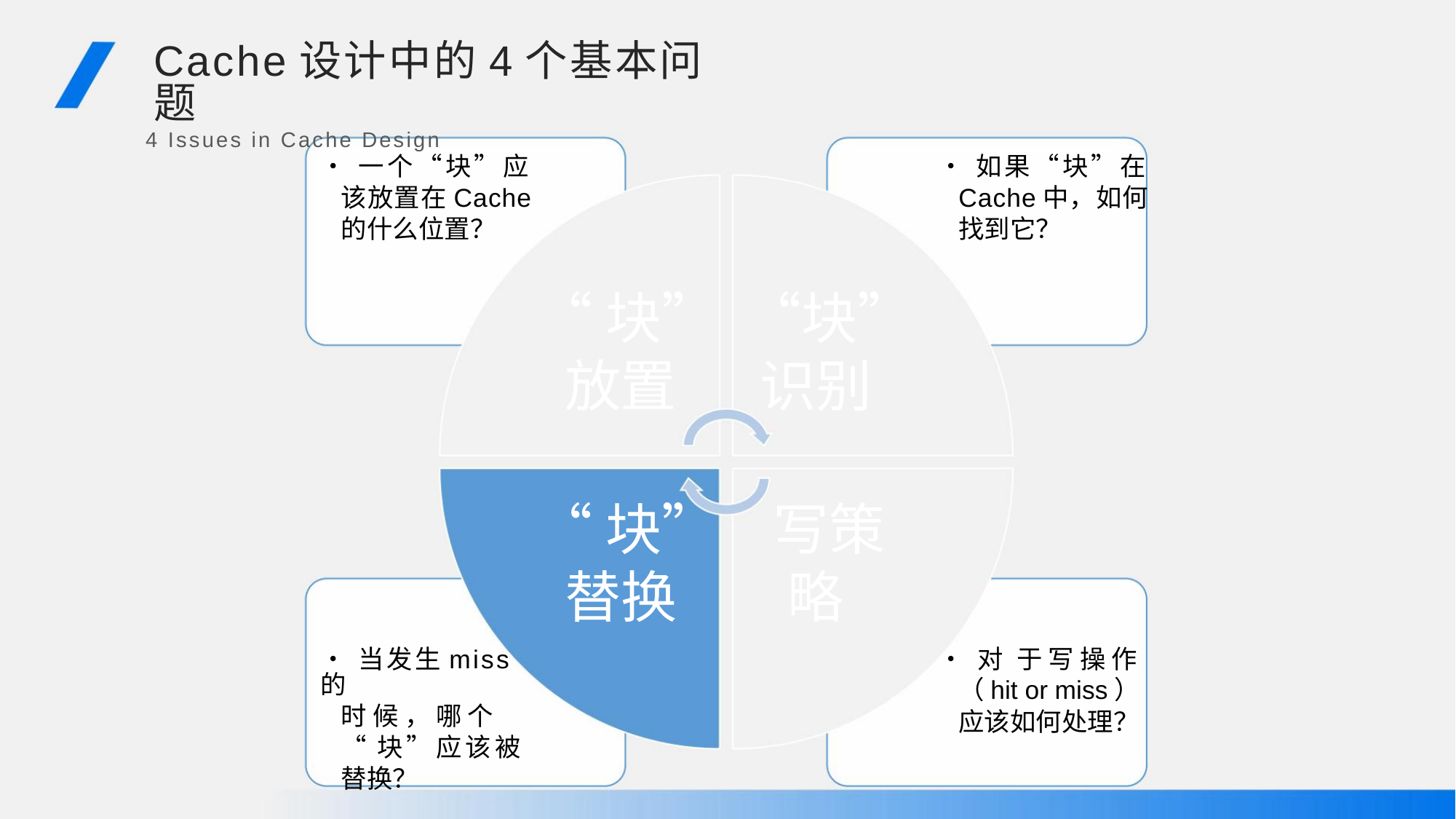

Cache设计中的4个基本问题
4 Issues in Cache Design
• 一个“块”应
该放置在Cache
的什么位置？
• 如果“块”在
Cache中，如何
找到它？
“块” “块”
放置 识别
“块” 写策
替换 略
• 当发生miss的
时 候 ， 哪 个
“块”应该被
替换？
•对 于 写 操 作
（hit or miss）
应该如何处理？